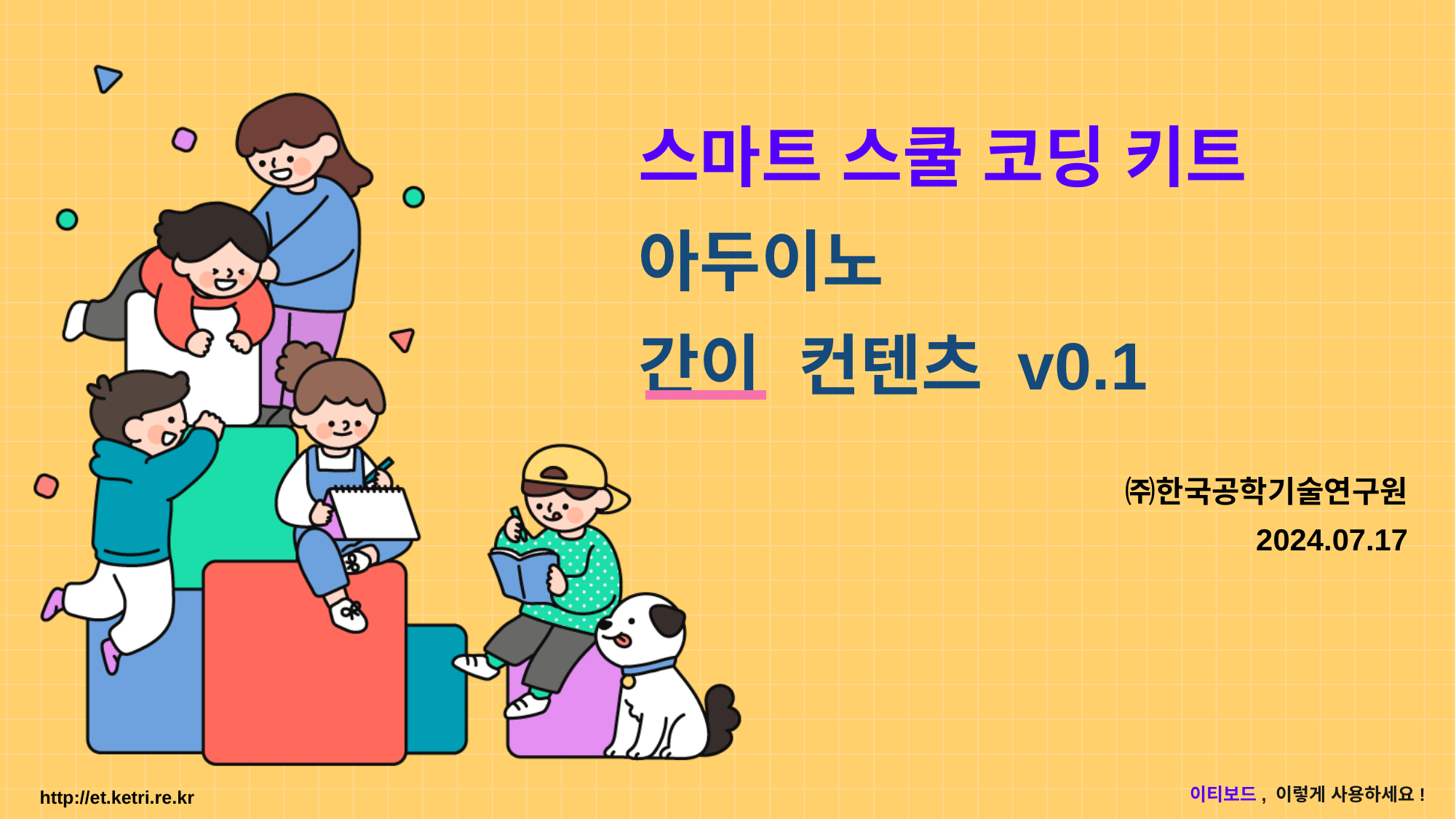

# 스마트 스쿨 코딩 키트 아두이노 간이  컨텐츠 v0.1
㈜한국공학기술연구원
2024.07.17